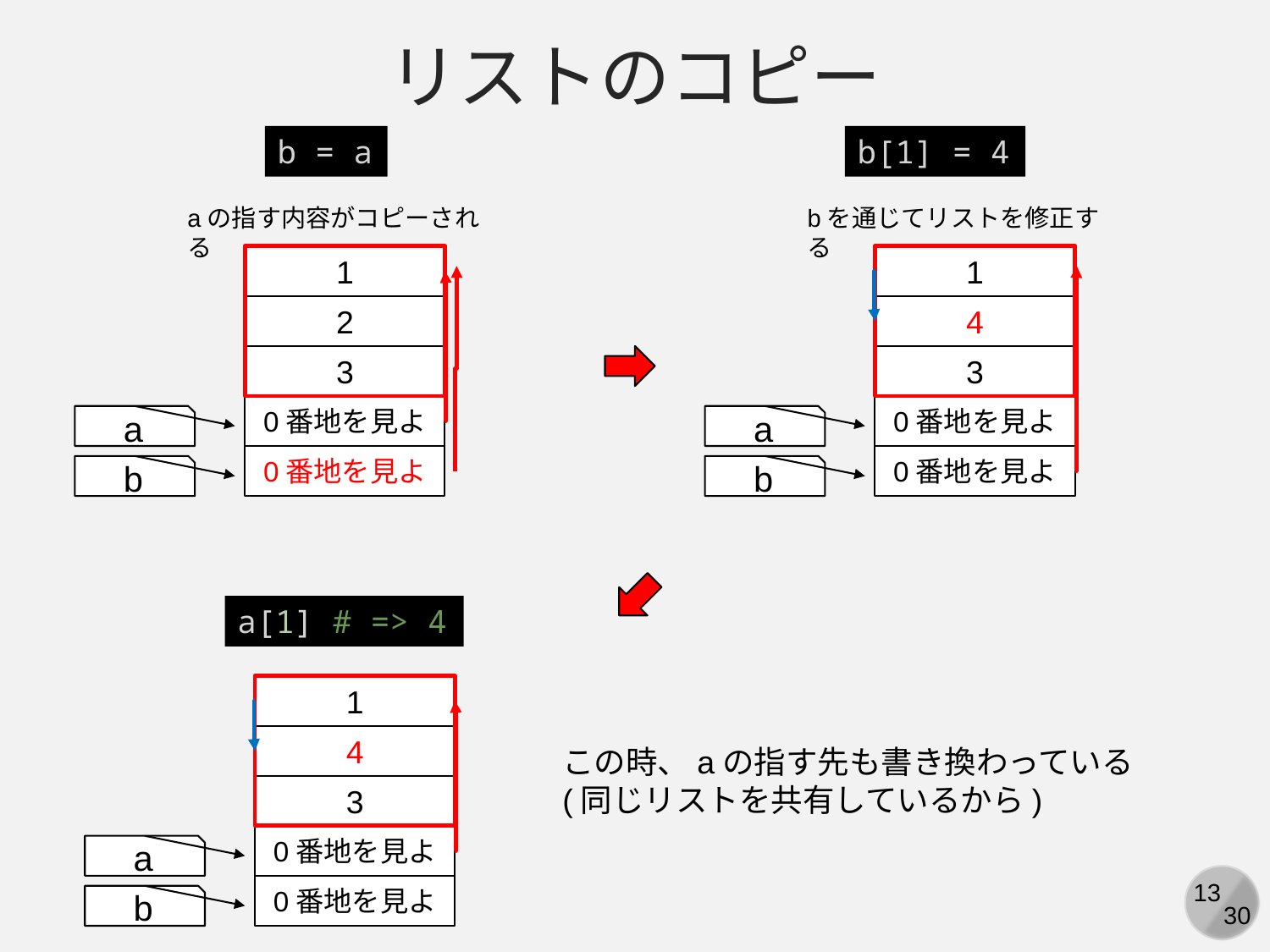

リストのコピー
b = a
b[1] = 4
aの指す内容がコピーされる
bを通じてリストを修正する
1

1

2
4
3

3
0番地を見よ
0番地を見よ
a
a
0番地を見よ
0番地を見よ
b
b

a[1] # => 4
1

4
この時、aの指す先も書き換わっている
(同じリストを共有しているから)
3
0番地を見よ
a
0番地を見よ
b